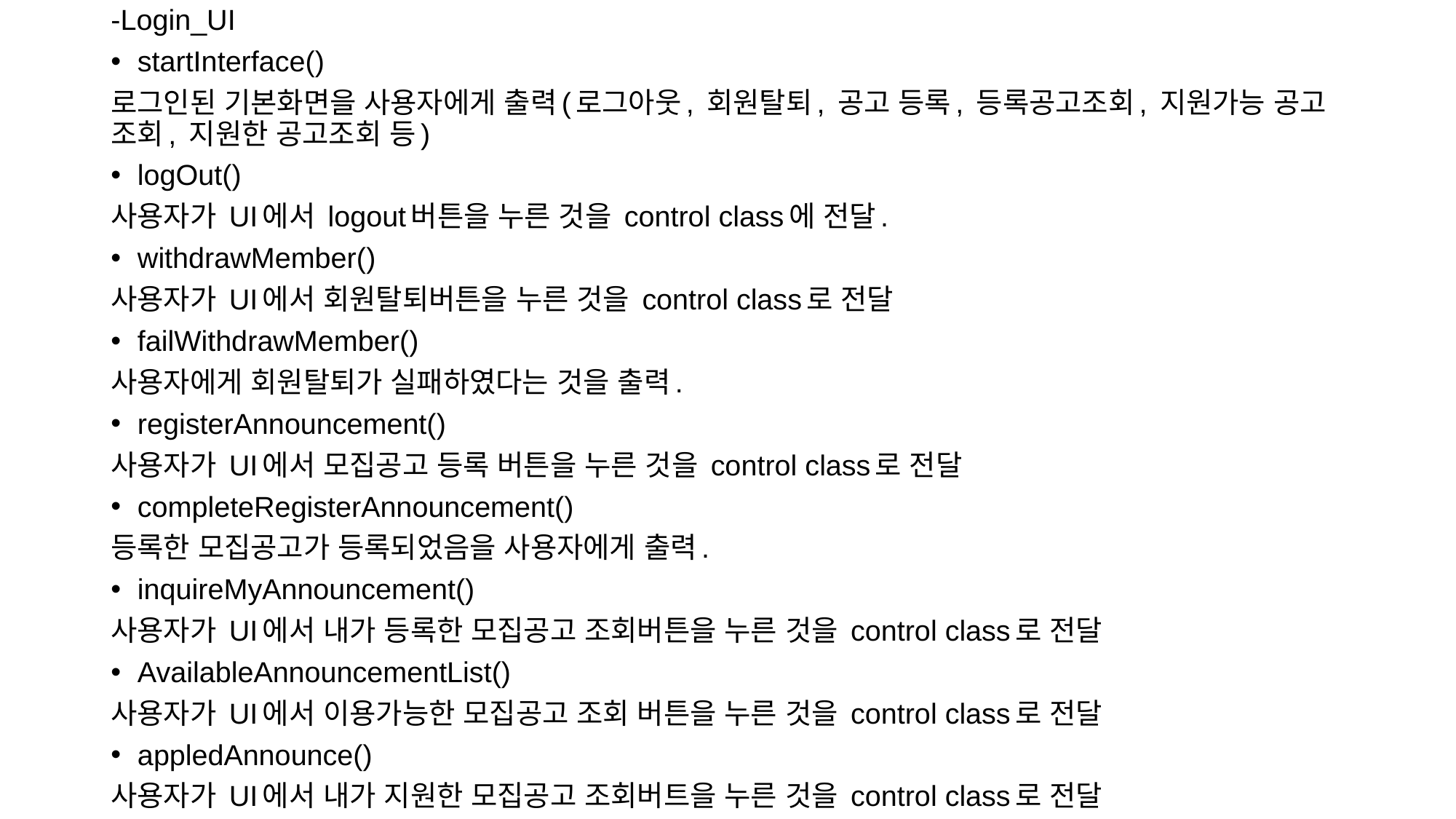

-Login_UI
startInterface()
로그인된 기본화면을 사용자에게 출력(로그아웃, 회원탈퇴, 공고 등록, 등록공고조회, 지원가능 공고 조회, 지원한 공고조회 등)
logOut()
사용자가 UI에서 logout버튼을 누른 것을 control class에 전달.
withdrawMember()
사용자가 UI에서 회원탈퇴버튼을 누른 것을 control class로 전달
failWithdrawMember()
사용자에게 회원탈퇴가 실패하였다는 것을 출력.
registerAnnouncement()
사용자가 UI에서 모집공고 등록 버튼을 누른 것을 control class로 전달
completeRegisterAnnouncement()
등록한 모집공고가 등록되었음을 사용자에게 출력.
inquireMyAnnouncement()
사용자가 UI에서 내가 등록한 모집공고 조회버튼을 누른 것을 control class로 전달
AvailableAnnouncementList()
사용자가 UI에서 이용가능한 모집공고 조회 버튼을 누른 것을 control class로 전달
appledAnnounce()
사용자가 UI에서 내가 지원한 모집공고 조회버트을 누른 것을 control class로 전달